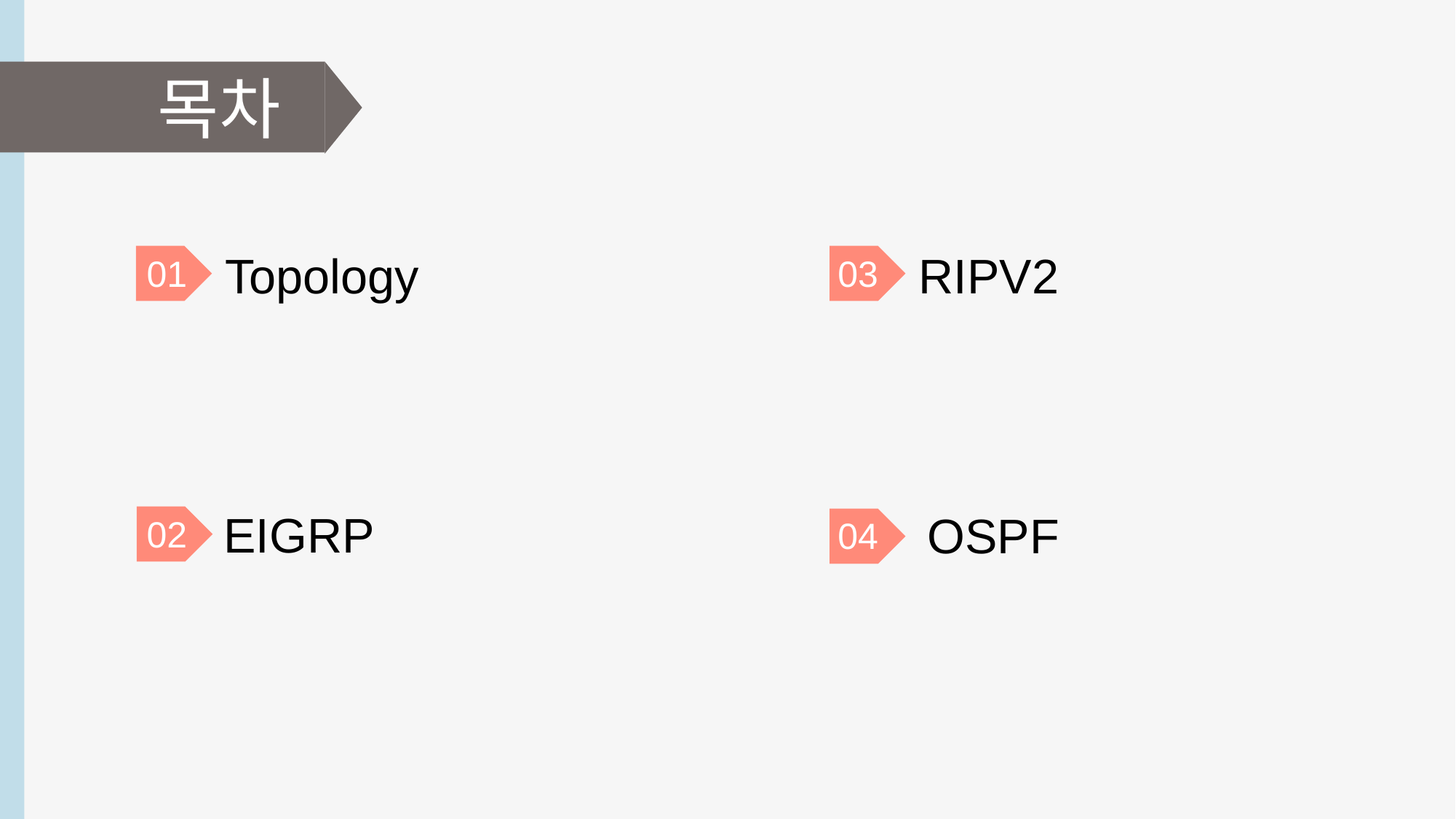

목차

RIPV2
Topology
03
01

EIGRP
OSPF
02

04